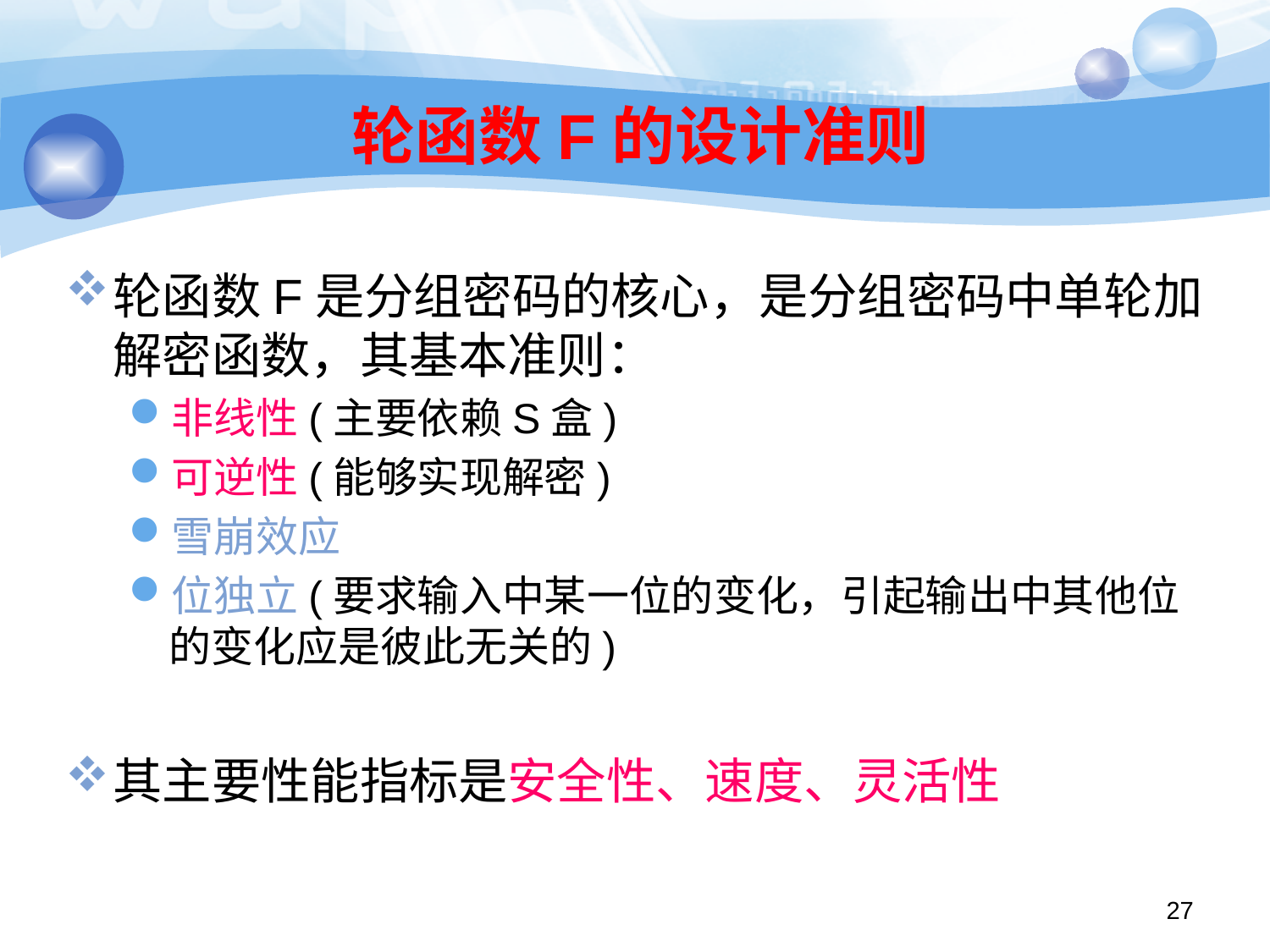

# 轮函数F的设计准则
轮函数F是分组密码的核心，是分组密码中单轮加解密函数，其基本准则：
非线性(主要依赖S盒)
可逆性(能够实现解密)
雪崩效应
位独立(要求输入中某一位的变化，引起输出中其他位的变化应是彼此无关的)

其主要性能指标是安全性、速度、灵活性
27